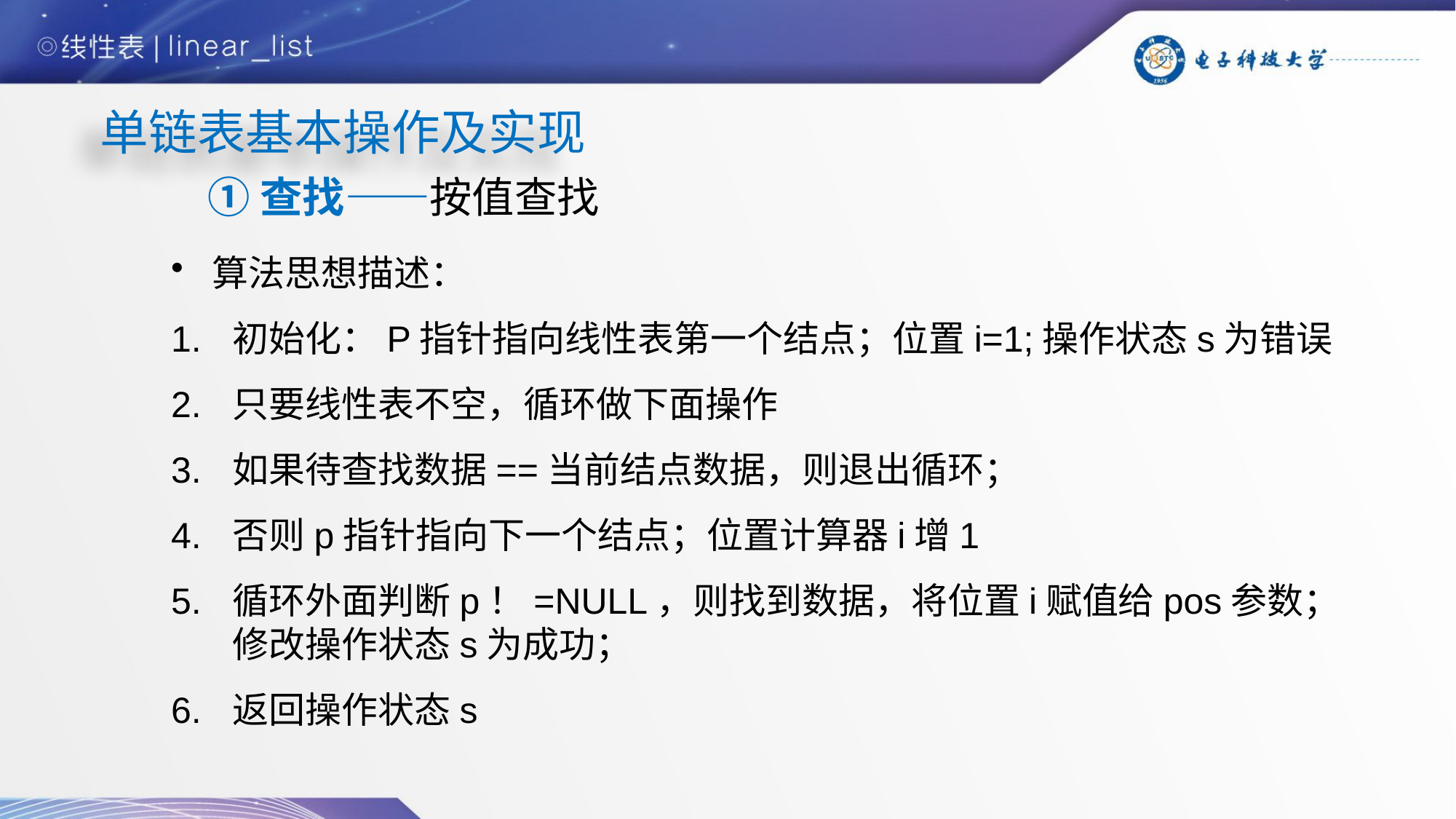

# 单链表基本操作及实现
①查找——按值查找
算法思想描述：
初始化：P指针指向线性表第一个结点；位置i=1;操作状态s为错误
只要线性表不空，循环做下面操作
如果待查找数据==当前结点数据，则退出循环；
否则p指针指向下一个结点；位置计算器i增1
循环外面判断p！=NULL，则找到数据，将位置i赋值给pos参数；修改操作状态s为成功；
返回操作状态s